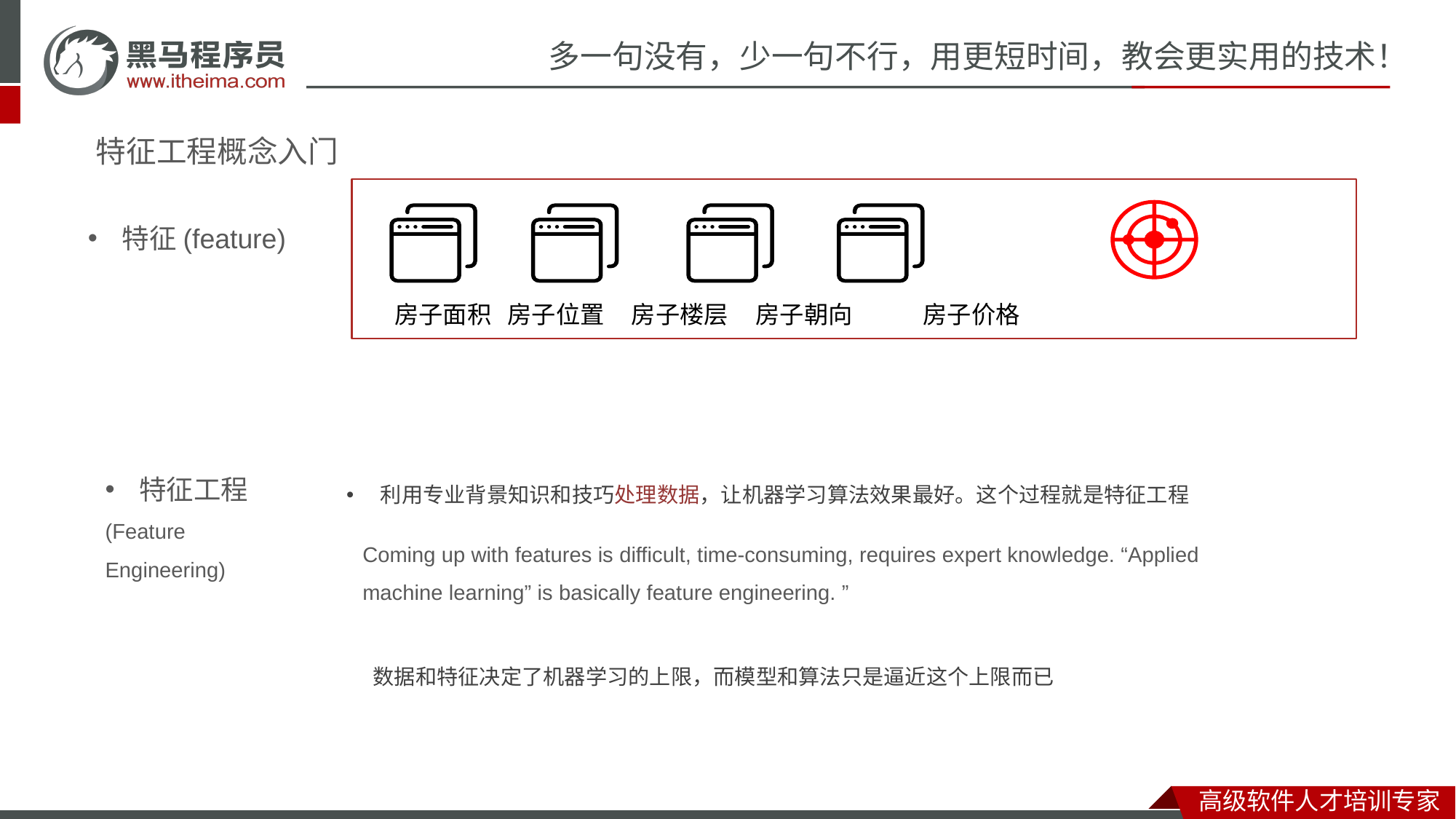

# 特征工程概念入门

特征(feature)

房子面积   房子位置     房子楼层     房子朝向             房子价格
特征工程
(Feature Engineering)
利用专业背景知识和技巧处理数据，让机器学习算法效果最好。这个过程就是特征工程

Coming up with features is difficult, time-consuming, requires expert knowledge. “Applied machine learning” is basically feature engineering. ”

数据和特征决定了机器学习的上限，而模型和算法只是逼近这个上限而已